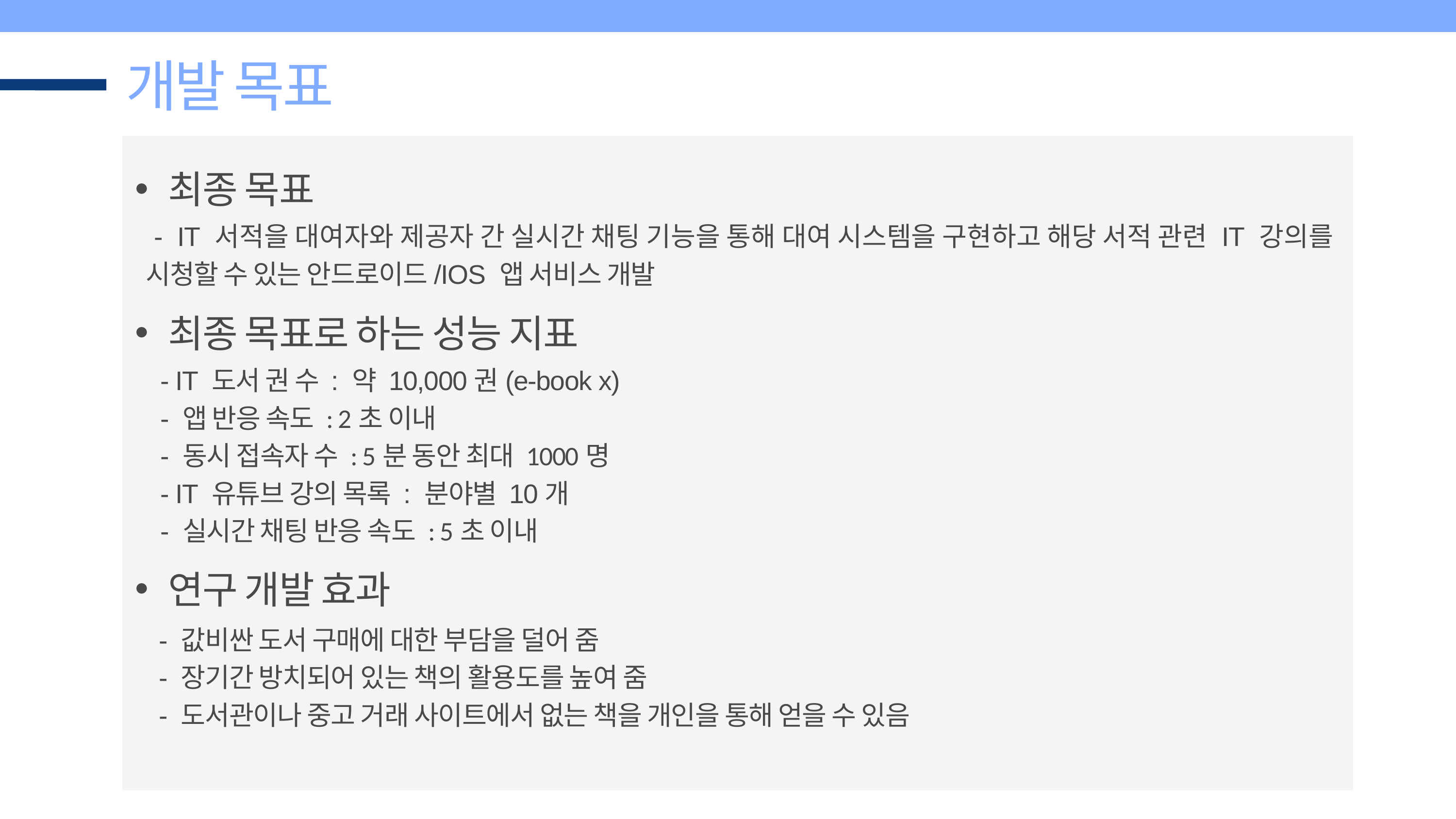

개발 목표

최종 목표
 -  IT 서적을 대여자와 제공자 간 실시간 채팅 기능을 통해 대여 시스템을 구현하고 해당 서적 관련 IT 강의를 시청할 수 있는 안드로이드/IOS 앱 서비스 개발

최종 목표로 하는 성능 지표
  - IT 도서 권 수 : 약 10,000권(e-book x)
  - 앱 반응 속도 : 2초 이내
  - 동시 접속자 수 : 5분 동안 최대 1000명
  - IT 유튜브 강의 목록 : 분야별 10개
  - 실시간 채팅 반응 속도 : 5초 이내

연구 개발 효과
  - 값비싼 도서 구매에 대한 부담을 덜어 줌
  - 장기간 방치되어 있는 책의 활용도를 높여 줌
  - 도서관이나 중고 거래 사이트에서 없는 책을 개인을 통해 얻을 수 있음